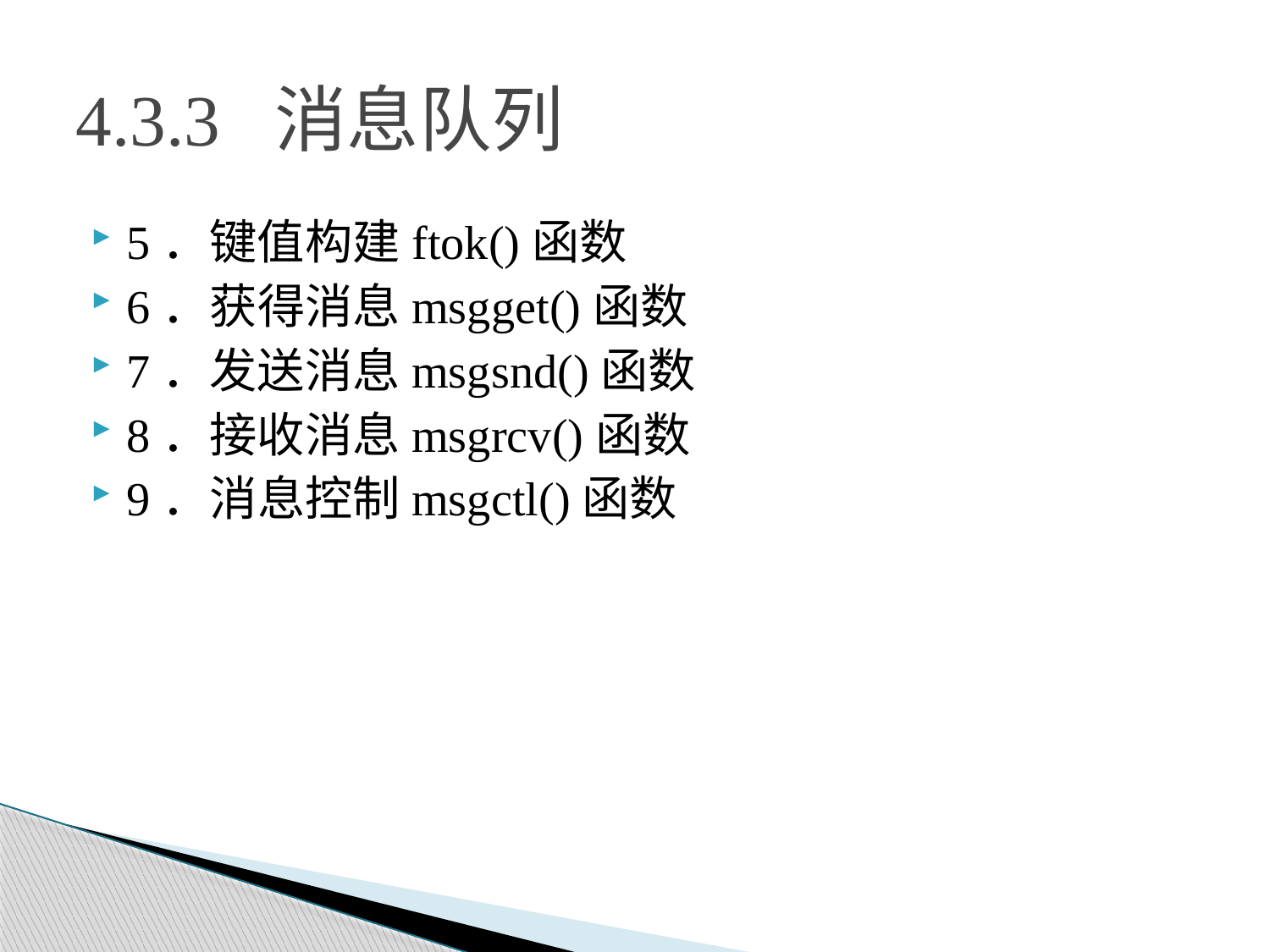

# 4.3.3  消息队列
5．键值构建ftok()函数
6．获得消息msgget()函数
7．发送消息msgsnd()函数
8．接收消息msgrcv()函数
9．消息控制msgctl()函数